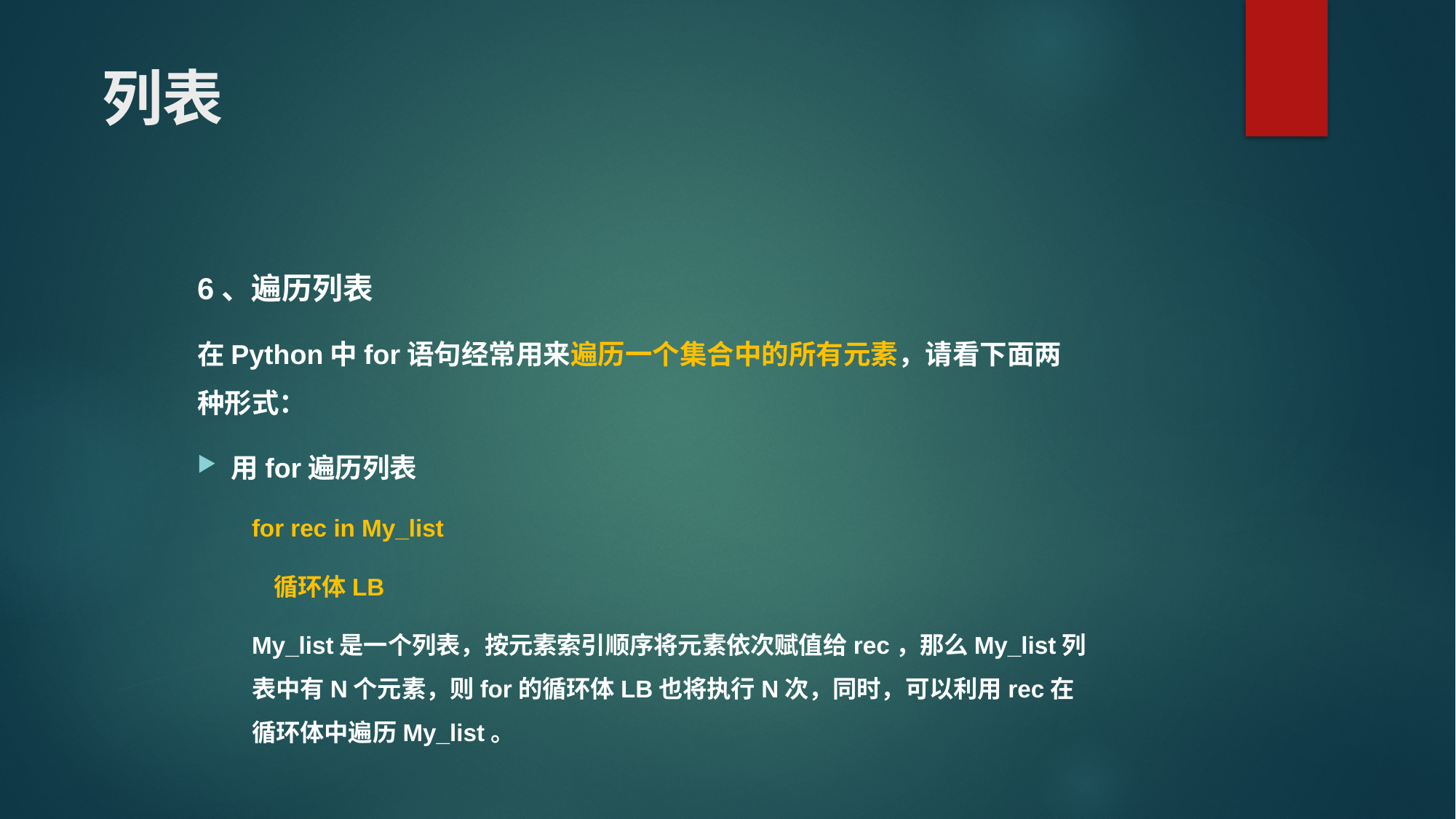

# 列表
6、遍历列表
在Python中for语句经常用来遍历一个集合中的所有元素，请看下面两种形式：
用for遍历列表
for rec in My_list
   循环体LB
My_list是一个列表，按元素索引顺序将元素依次赋值给rec，那么My_list列表中有N个元素，则for的循环体LB也将执行N次，同时，可以利用rec在循环体中遍历My_list。